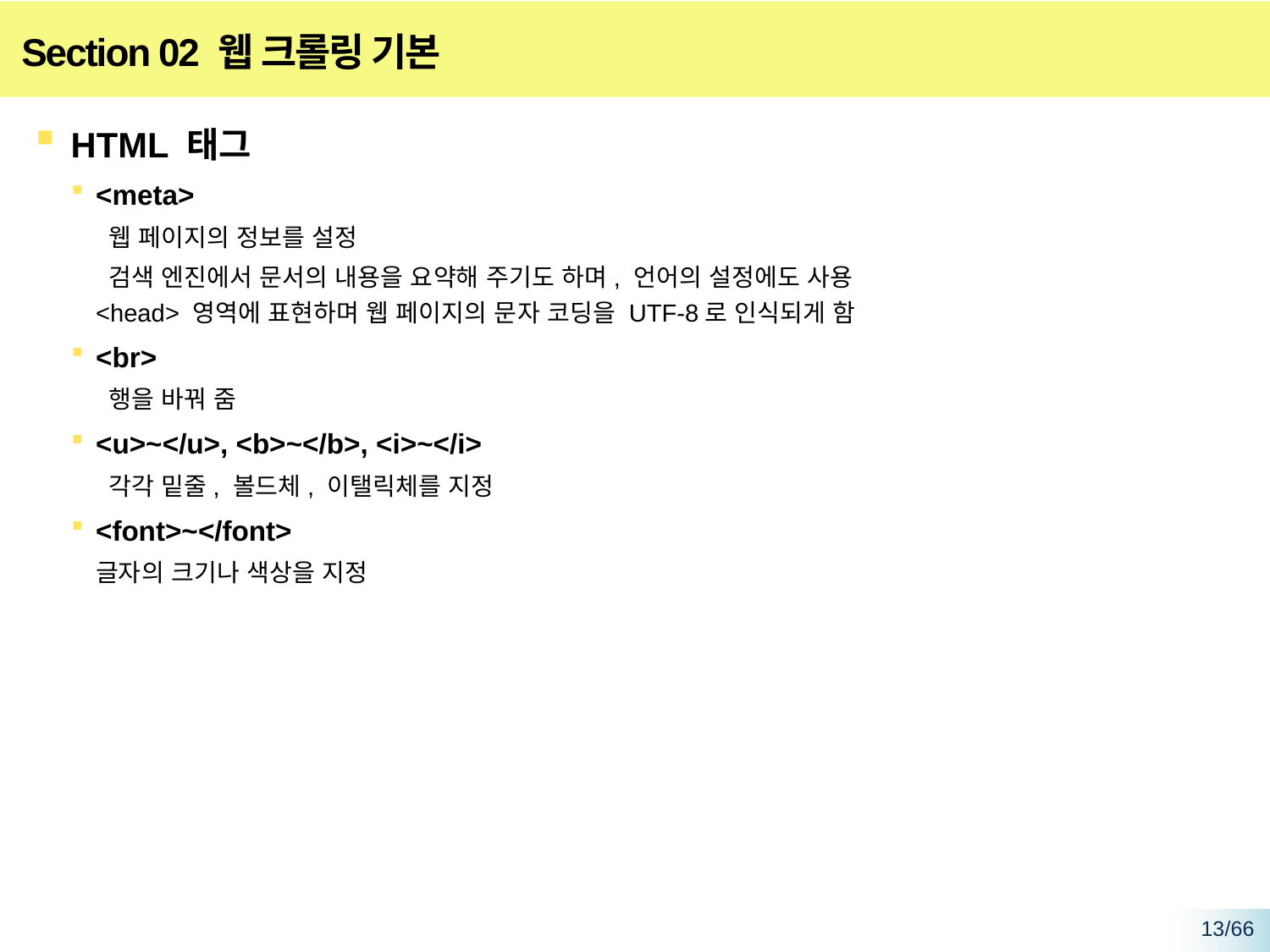

# Section 02 웹 크롤링 기본
HTML 태그
<meta>
 웹 페이지의 정보를 설정
 검색 엔진에서 문서의 내용을 요약해 주기도 하며, 언어의 설정에도 사용
<head> 영역에 표현하며 웹 페이지의 문자 코딩을 UTF-8로 인식되게 함
<br>
 행을 바꿔 줌
<u>~</u>, <b>~</b>, <i>~</i>
 각각 밑줄, 볼드체, 이탤릭체를 지정
<font>~</font>
글자의 크기나 색상을 지정